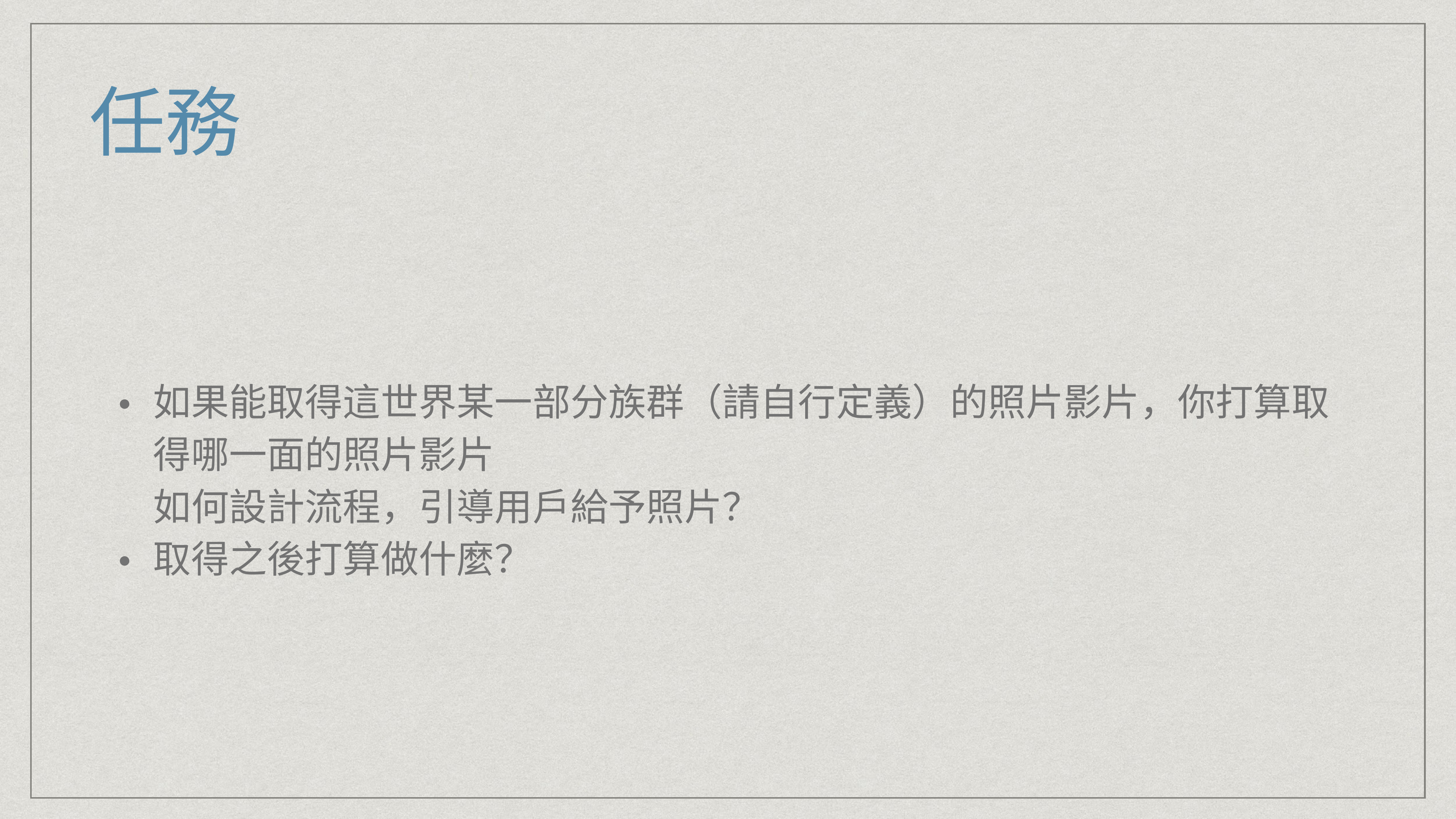

# 任務
如果能取得這世界某一部分族群（請自行定義）的照片影片，你打算取得哪一面的照片影片
如何設計流程，引導用戶給予照片？
取得之後打算做什麼？